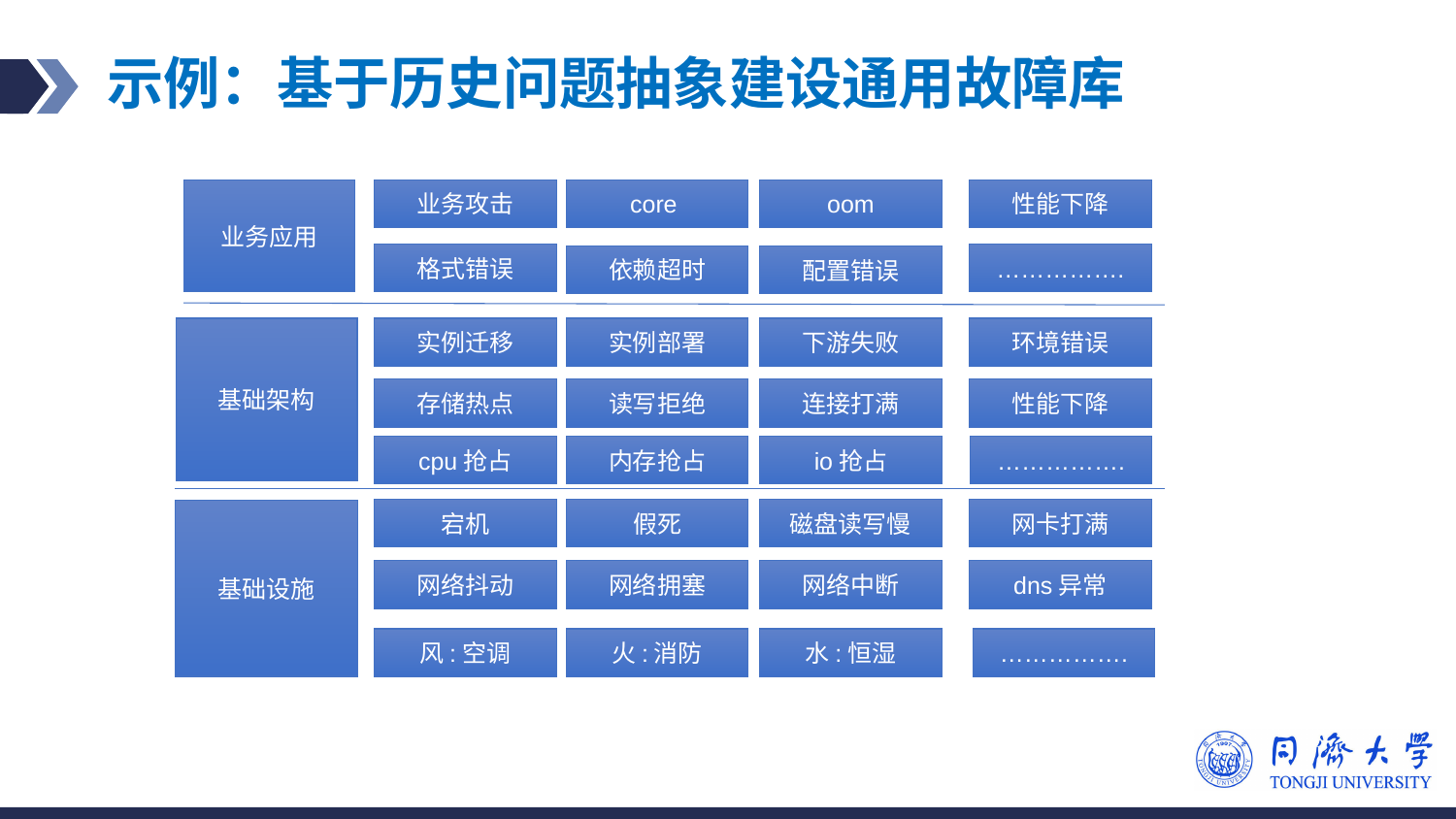

# 示例：基于历史问题抽象建设通用故障库
业务攻击
core
oom
性能下降
业务应用
…………….
格式错误
依赖超时
配置错误
实例迁移
实例部署
下游失败
环境错误
基础架构
存储热点
读写拒绝
连接打满
性能下降
cpu抢占
内存抢占
io抢占
…………….
宕机
假死
磁盘读写慢
网卡打满
基础设施
网络抖动
网络拥塞
网络中断
dns异常
风:空调
火:消防
水:恒湿
…………….